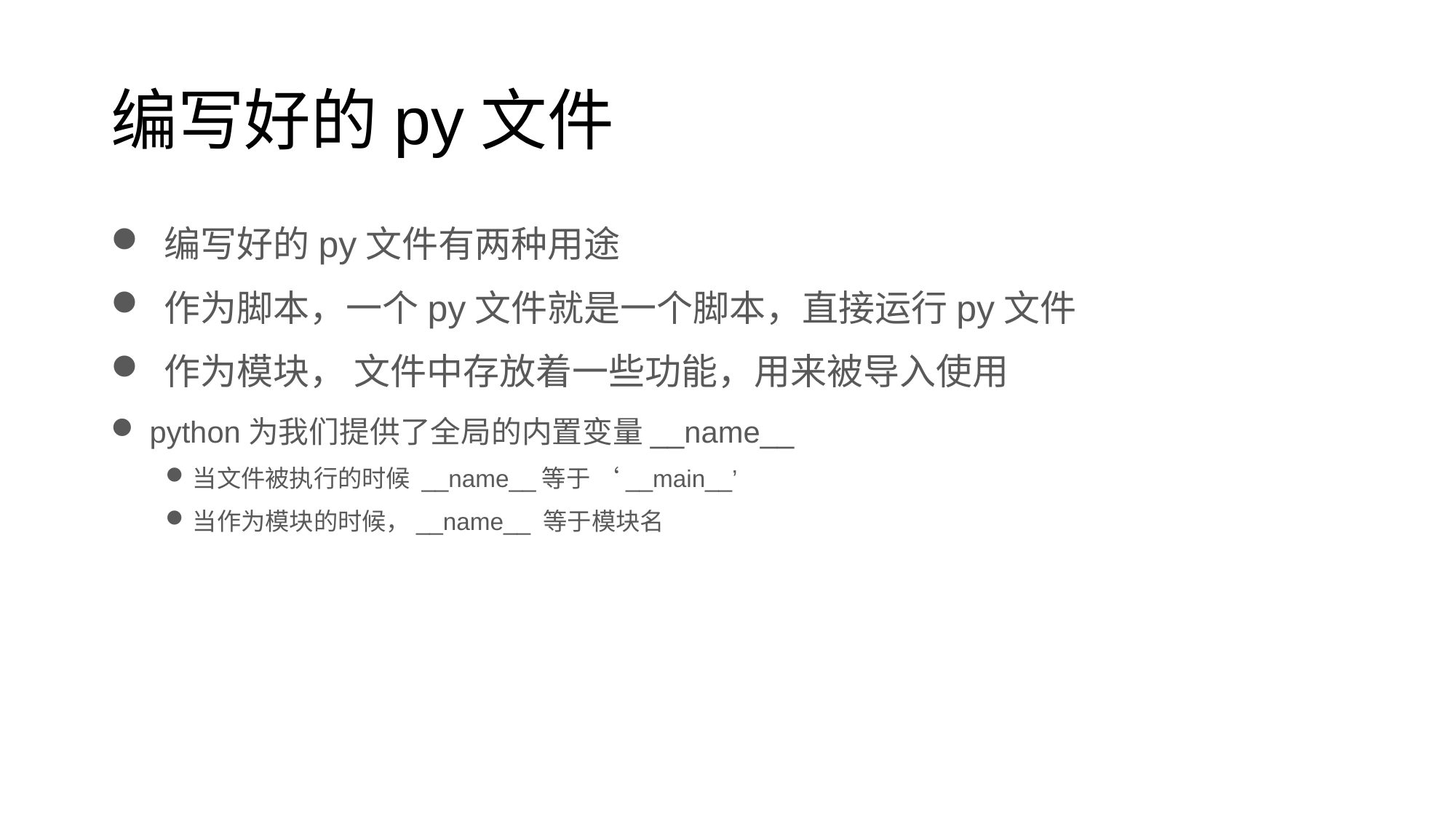

# 编写好的py文件
 编写好的py文件有两种用途
 作为脚本，一个py文件就是一个脚本，直接运行py文件
 作为模块， 文件中存放着一些功能，用来被导入使用
 python为我们提供了全局的内置变量__name__
当文件被执行的时候 __name__等于 ‘__main__’
当作为模块的时候，__name__ 等于模块名